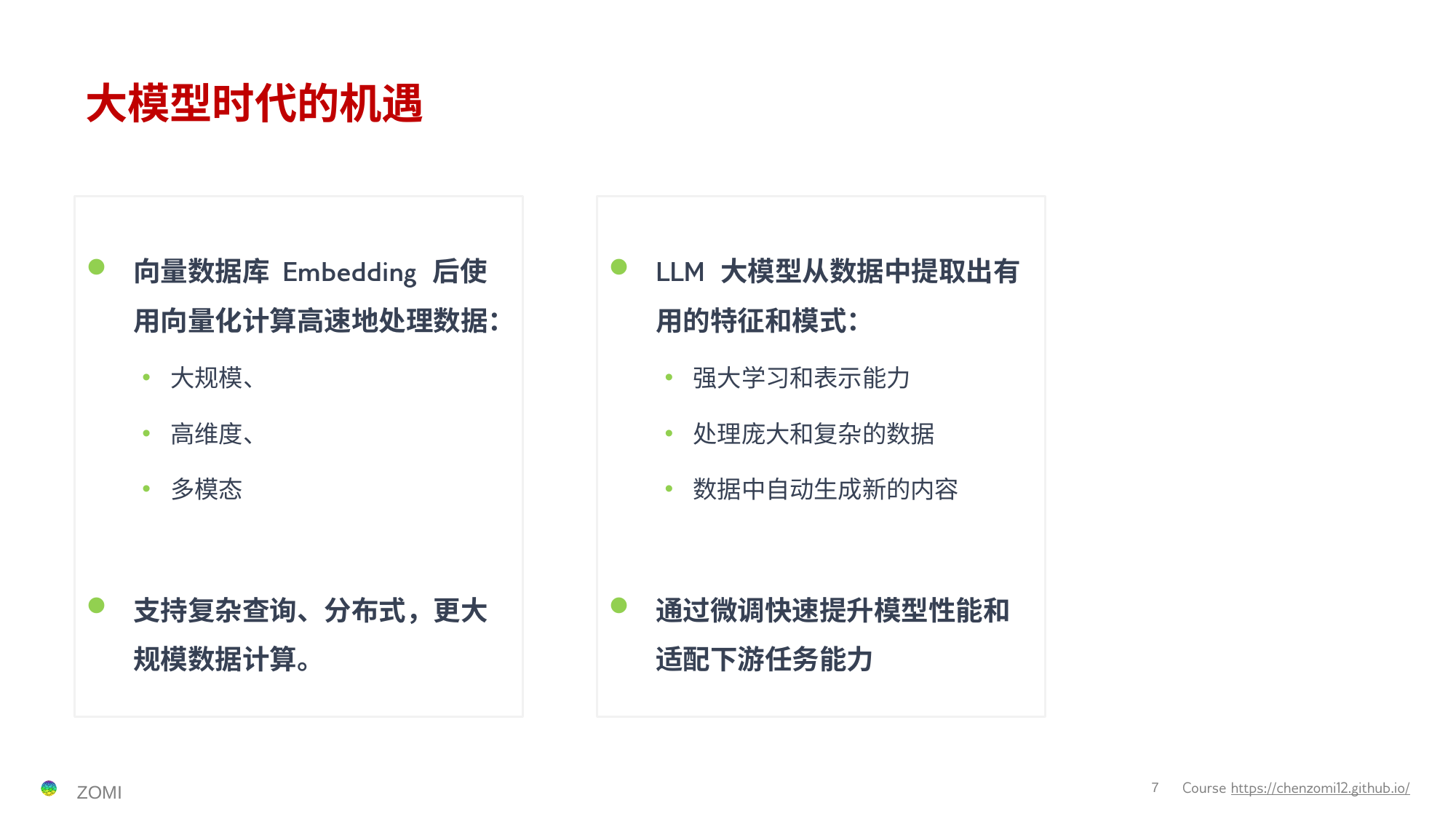

# 大模型时代的机遇
向量数据库 Embedding 后使用向量化计算高速地处理数据：
大规模、
高维度、
多模态

支持复杂查询、分布式，更大规模数据计算。
LLM 大模型从数据中提取出有用的特征和模式：
强大学习和表示能力
处理庞大和复杂的数据
数据中自动生成新的内容

通过微调快速提升模型性能和适配下游任务能力